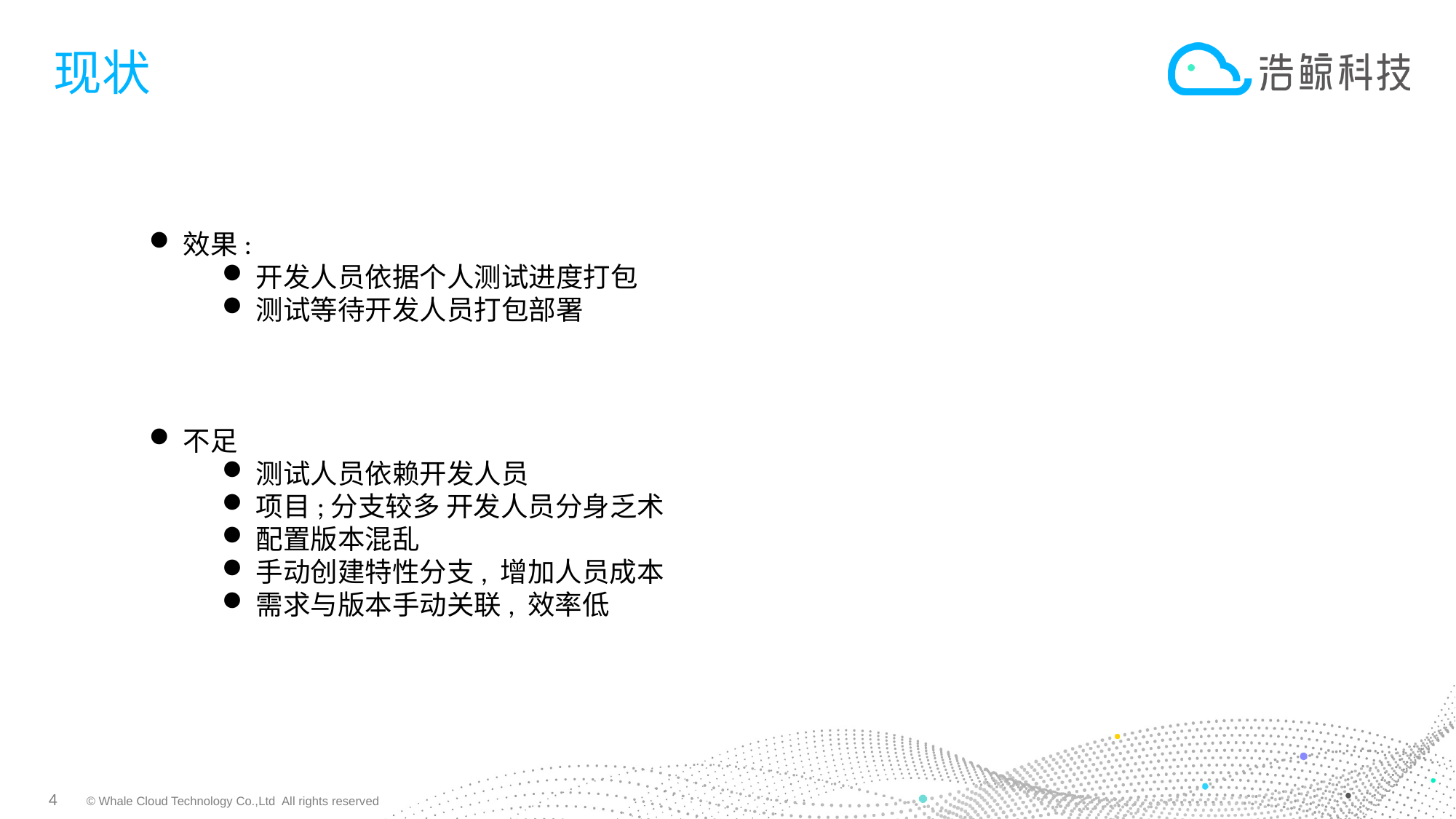

# 现状

效果:
开发人员依据个人测试进度打包
测试等待开发人员打包部署

不足
测试人员依赖开发人员
项目;分支较多 开发人员分身乏术
配置版本混乱
手动创建特性分支, 增加人员成本
需求与版本手动关联, 效率低